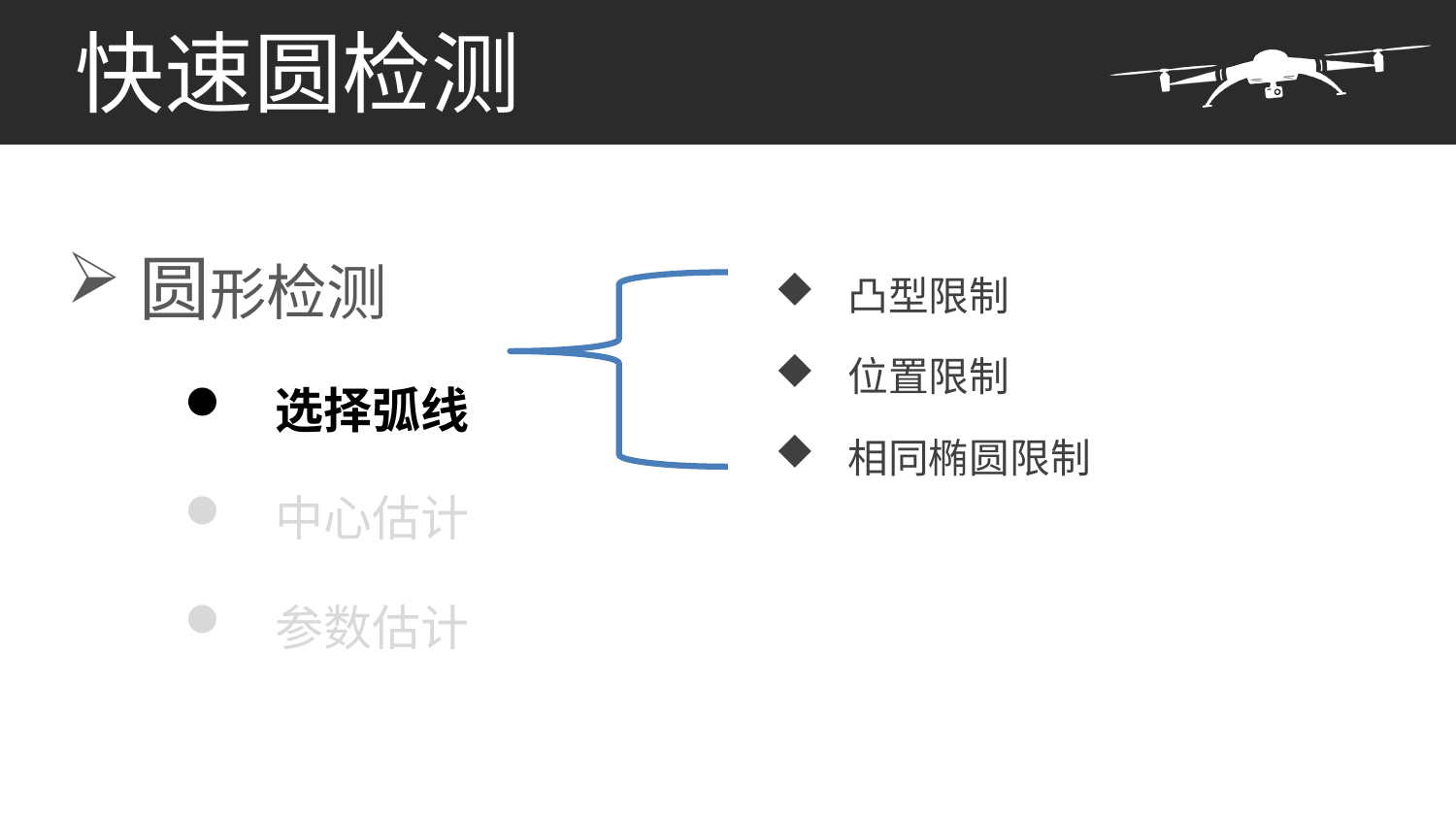

# 快速圆检测

凸型限制
位置限制
相同椭圆限制
圆形检测
选择弧线
中心估计
参数估计